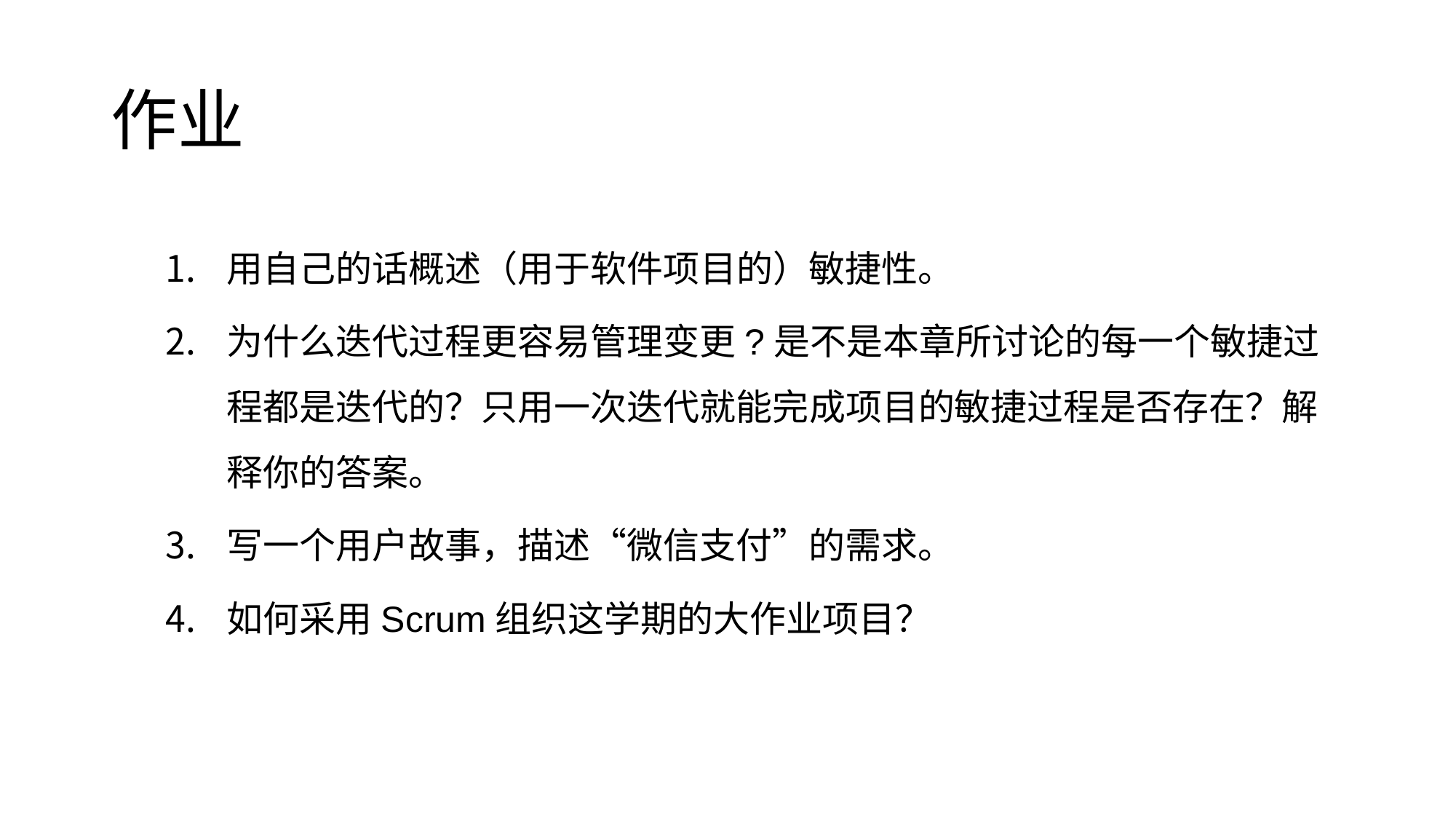

作业
用自己的话概述（用于软件项目的）敏捷性。
为什么迭代过程更容易管理变更?是不是本章所讨论的每一个敏捷过程都是迭代的？只用一次迭代就能完成项目的敏捷过程是否存在？解释你的答案。
写一个用户故事，描述“微信支付”的需求。
如何采用Scrum组织这学期的大作业项目？